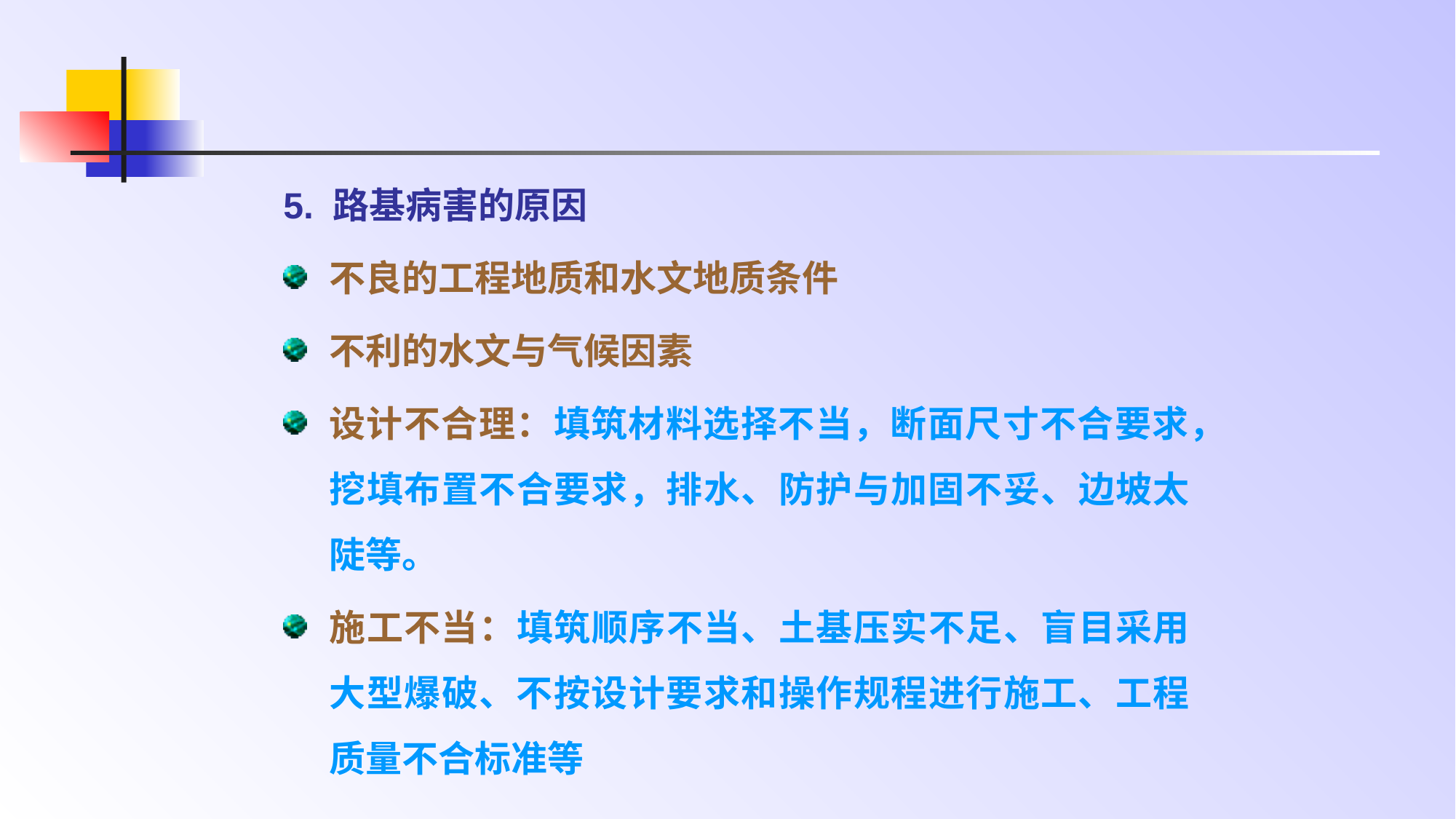

5. 路基病害的原因
不良的工程地质和水文地质条件
不利的水文与气候因素
设计不合理：填筑材料选择不当，断面尺寸不合要求，挖填布置不合要求，排水、防护与加固不妥、边坡太陡等。
施工不当：填筑顺序不当、土基压实不足、盲目采用大型爆破、不按设计要求和操作规程进行施工、工程质量不合标准等